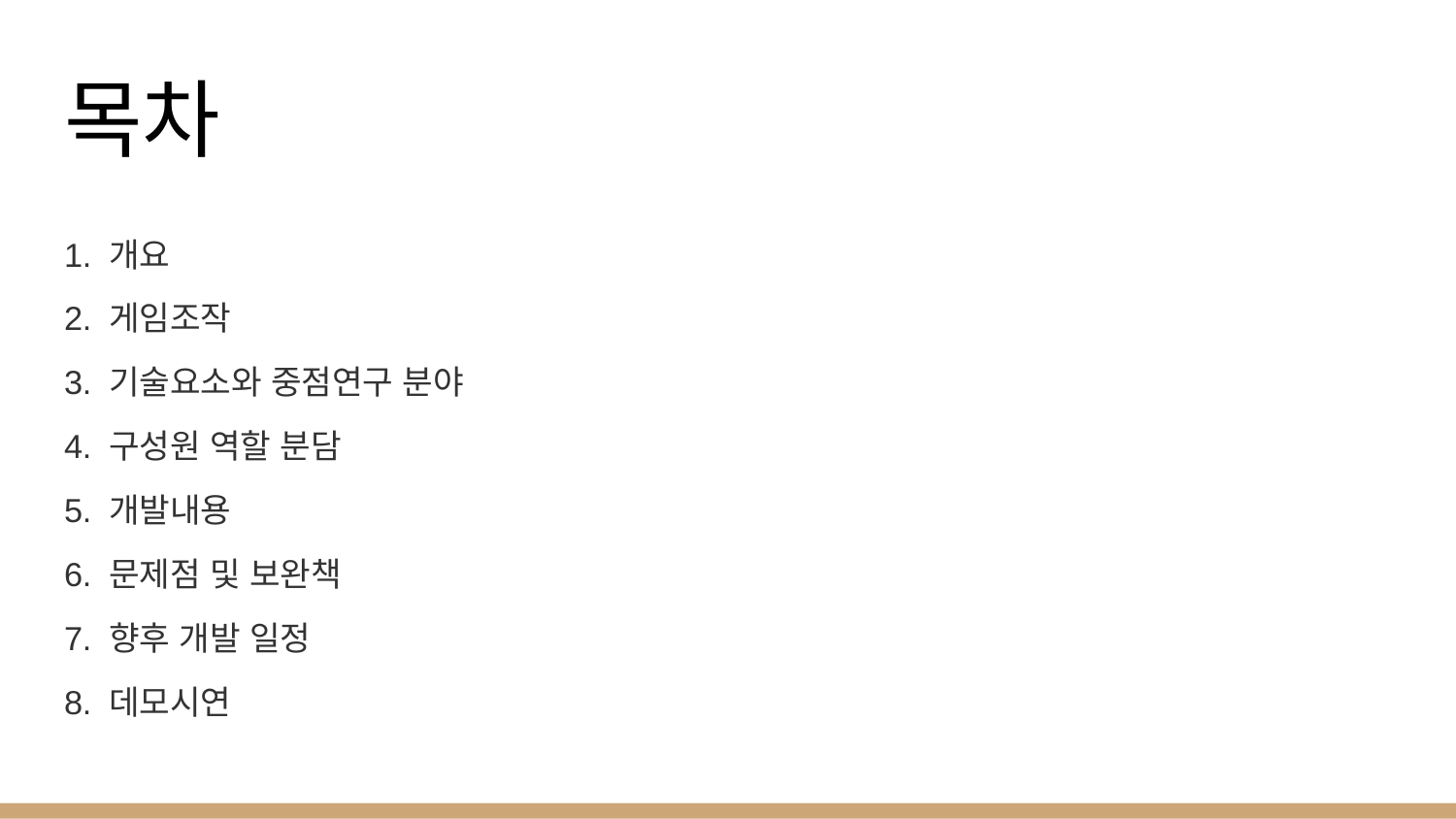

# 목차
1. 개요
2. 게임조작
3. 기술요소와 중점연구 분야
4. 구성원 역할 분담
5. 개발내용
6. 문제점 및 보완책
7. 향후 개발 일정
8. 데모시연